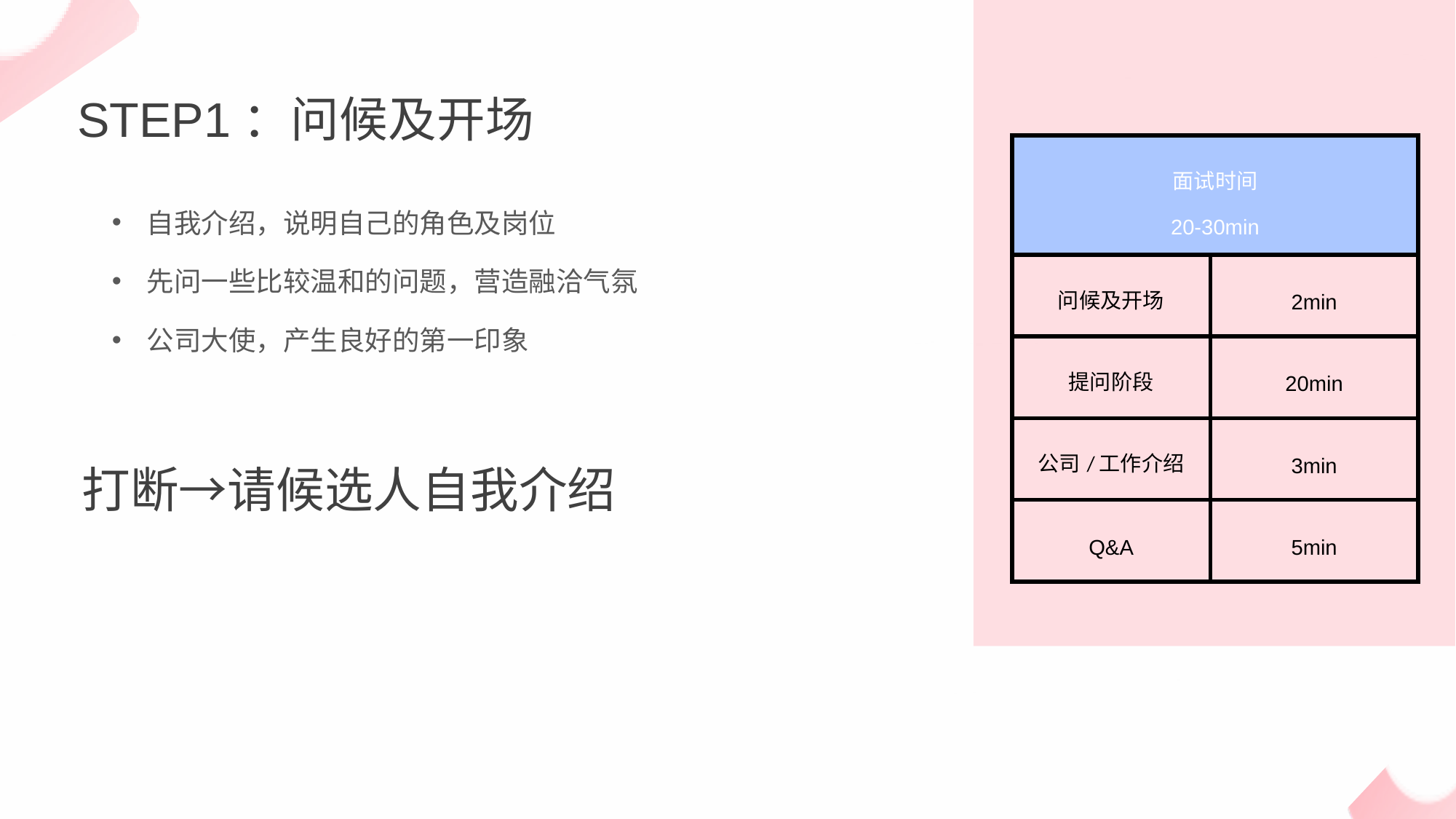

STEP1：问候及开场

| 面试时间 20-30min |  |
| --- | --- |
| 问候及开场 | 2min |
| 提问阶段 | 20min |
| 公司/工作介绍 | 3min |
| Q&A | 5min |
自我介绍，说明自己的角色及岗位
先问一些比较温和的问题，营造融洽气氛
公司大使，产生良好的第一印象

打断→请候选人自我介绍